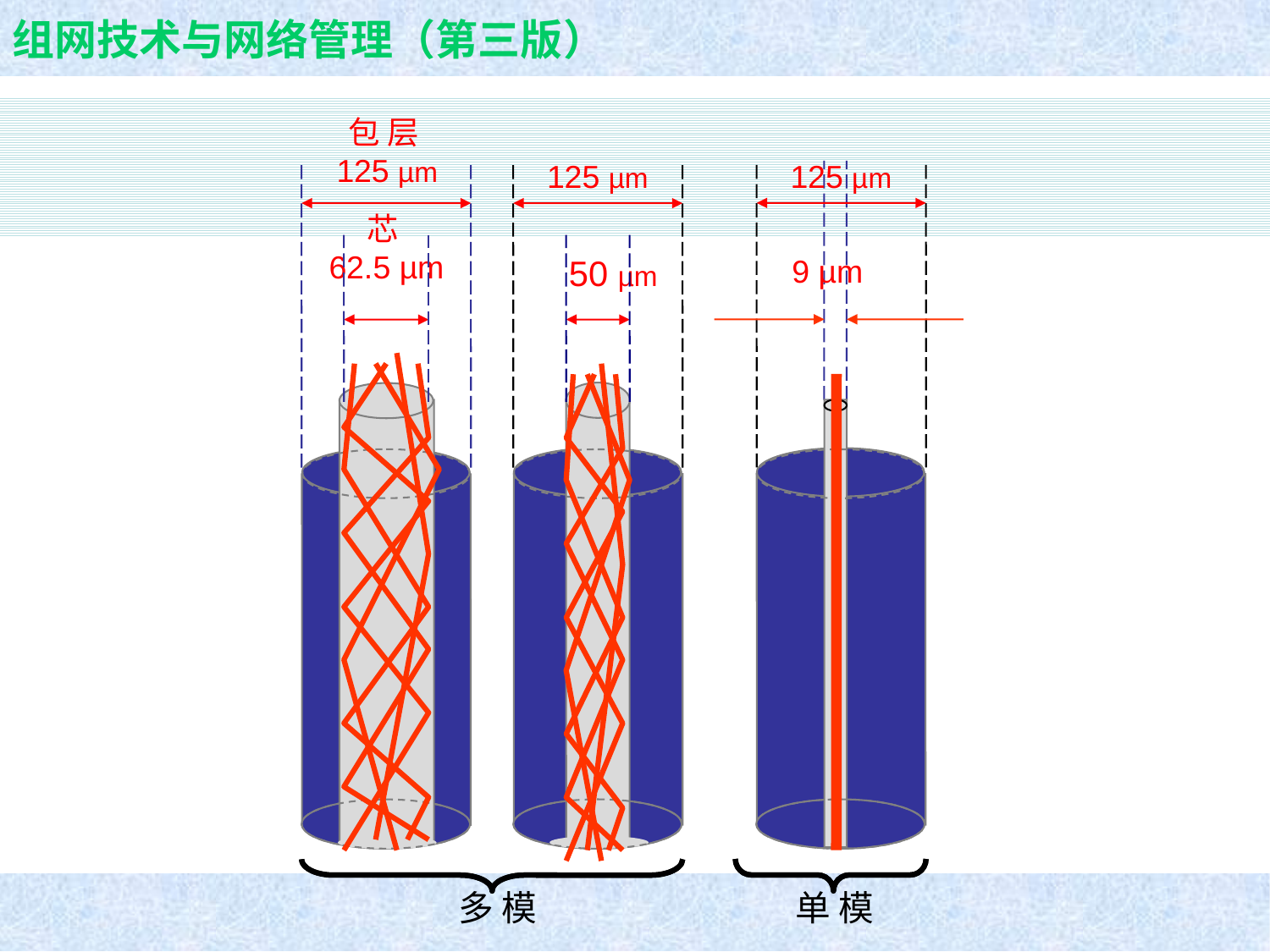

包 层
125 µm
125 µm

125 µm

芯
62.5 µm

9 µm
50 µm

多 模
单 模